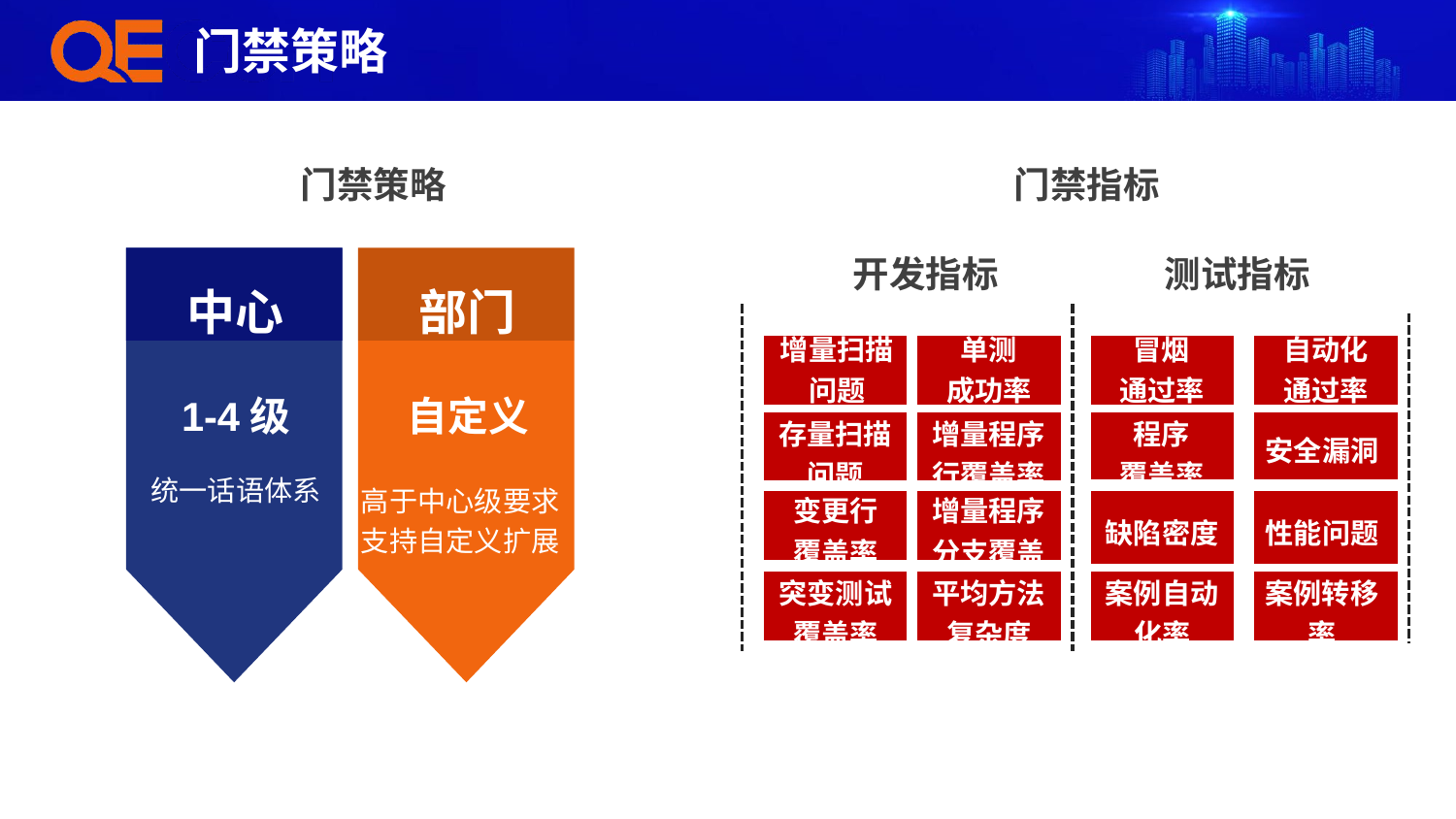

# 门禁策略
门禁策略
门禁指标

中心

部门
开发指标
测试指标

| 增量扫描 问题 | 单测 成功率 |
| --- | --- |
| 存量扫描 问题 | 增量程序 行覆盖率 |
| 变更行 覆盖率 | 增量程序 分支覆盖 |
| 突变测试 覆盖率 | 平均方法 复杂度 |
| 冒烟 通过率 |
| --- |
| 程序 覆盖率 |
| 缺陷密度 |
| 案例自动 化率 |
| 自动化 通过率 |
| --- |
| 安全漏洞 |
| 性能问题 |
| 案例转移 率 |
1-4级
统一话语体系
自定义
高于中心级要求 支持自定义扩展